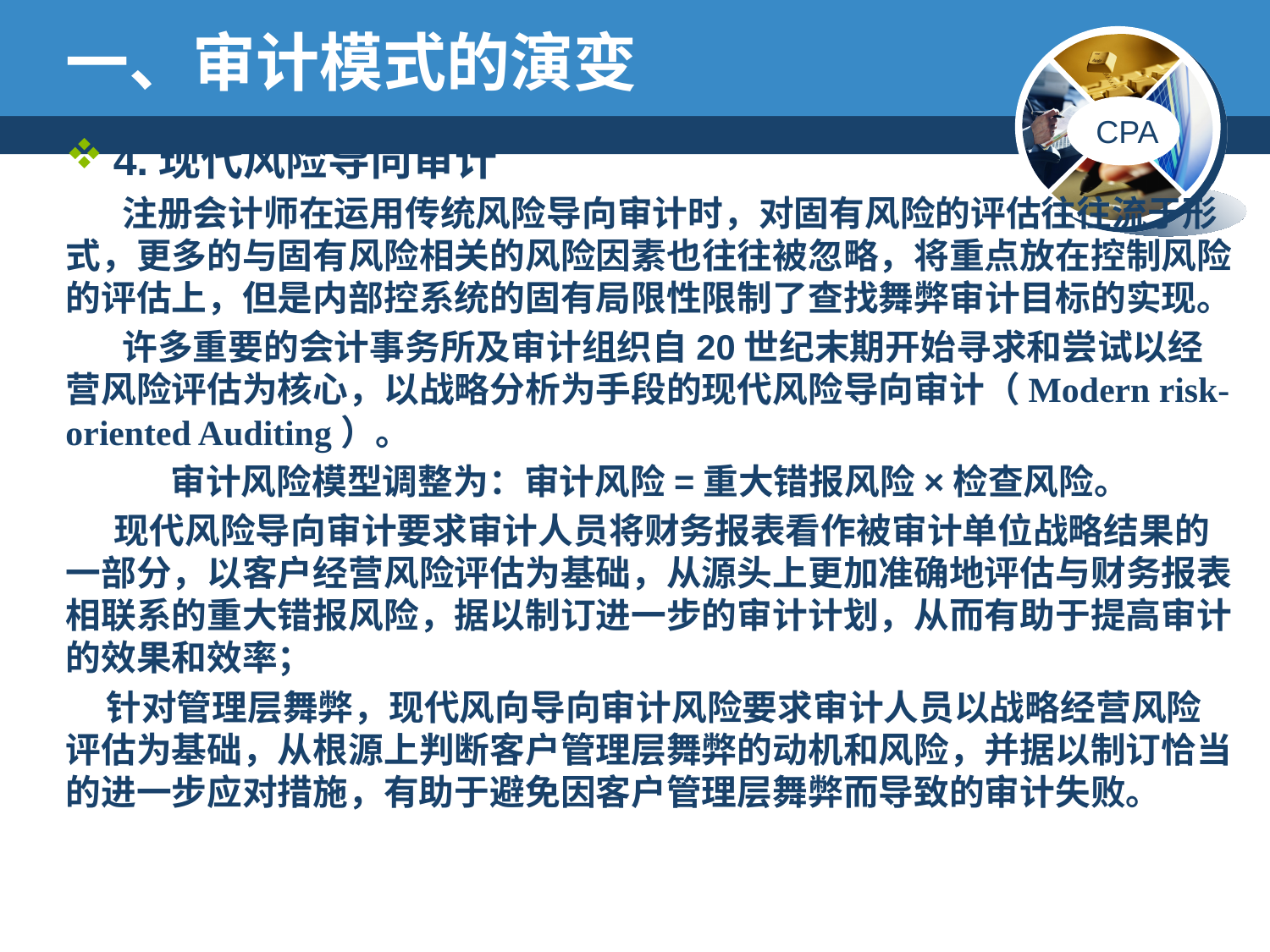

# 一、审计模式的演变
4.现代风险导向审计
      注册会计师在运用传统风险导向审计时，对固有风险的评估往往流于形式，更多的与固有风险相关的风险因素也往往被忽略，将重点放在控制风险的评估上，但是内部控系统的固有局限性限制了查找舞弊审计目标的实现。
      许多重要的会计事务所及审计组织自20世纪末期开始寻求和尝试以经营风险评估为核心，以战略分析为手段的现代风险导向审计（Modern risk-oriented Auditing）。
审计风险模型调整为：审计风险=重大错报风险×检查风险。
     现代风险导向审计要求审计人员将财务报表看作被审计单位战略结果的一部分，以客户经营风险评估为基础，从源头上更加准确地评估与财务报表相联系的重大错报风险，据以制订进一步的审计计划，从而有助于提高审计的效果和效率；
    针对管理层舞弊，现代风向导向审计风险要求审计人员以战略经营风险评估为基础，从根源上判断客户管理层舞弊的动机和风险，并据以制订恰当的进一步应对措施，有助于避免因客户管理层舞弊而导致的审计失败。